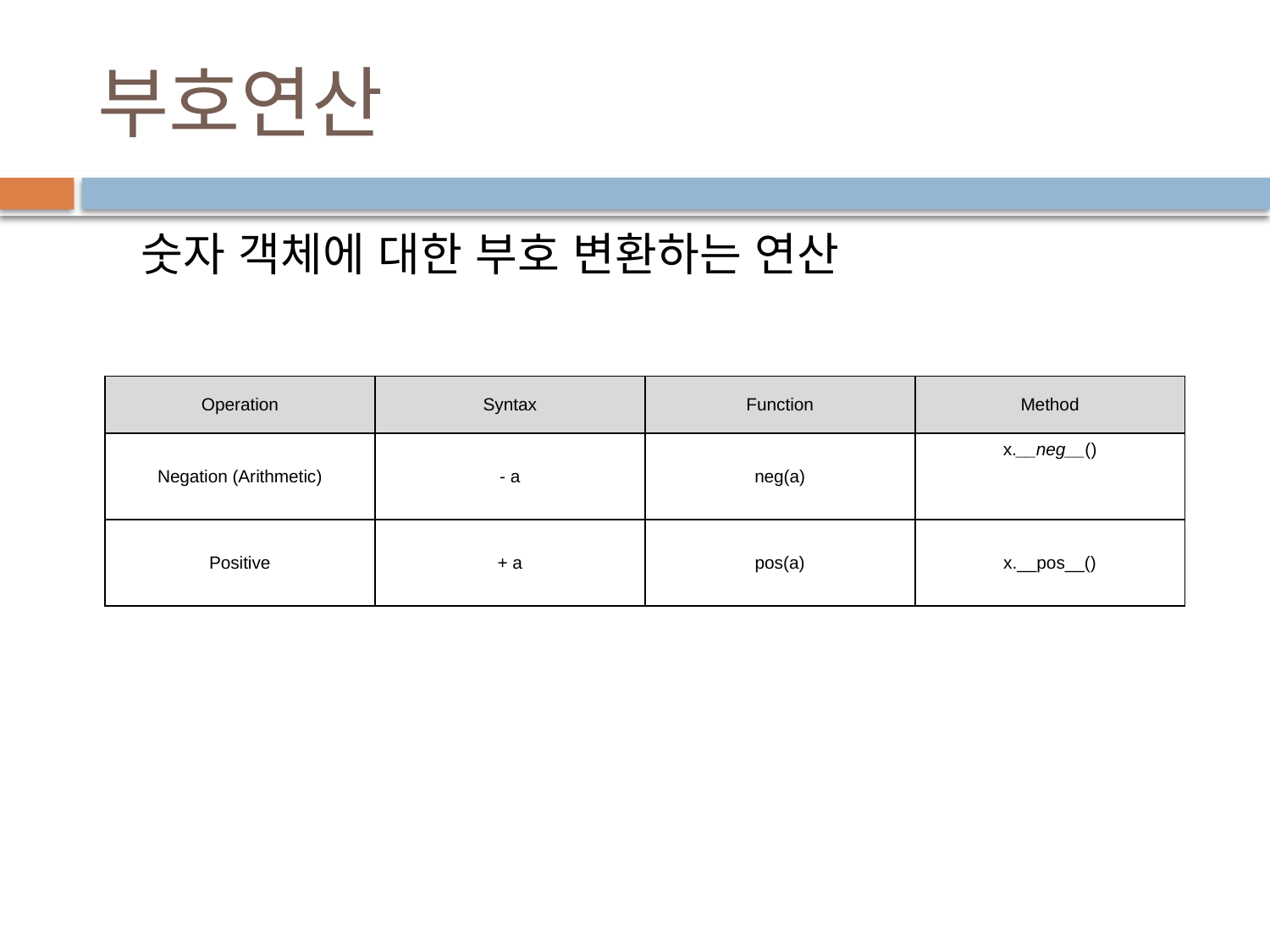

# 부호연산
숫자 객체에 대한 부호 변환하는 연산
| Operation | Syntax | Function | Method |
| --- | --- | --- | --- |
| Negation (Arithmetic) | - a | neg(a) | x.\_\_neg\_\_() |
| Positive | + a | pos(a) | x.\_\_pos\_\_() |